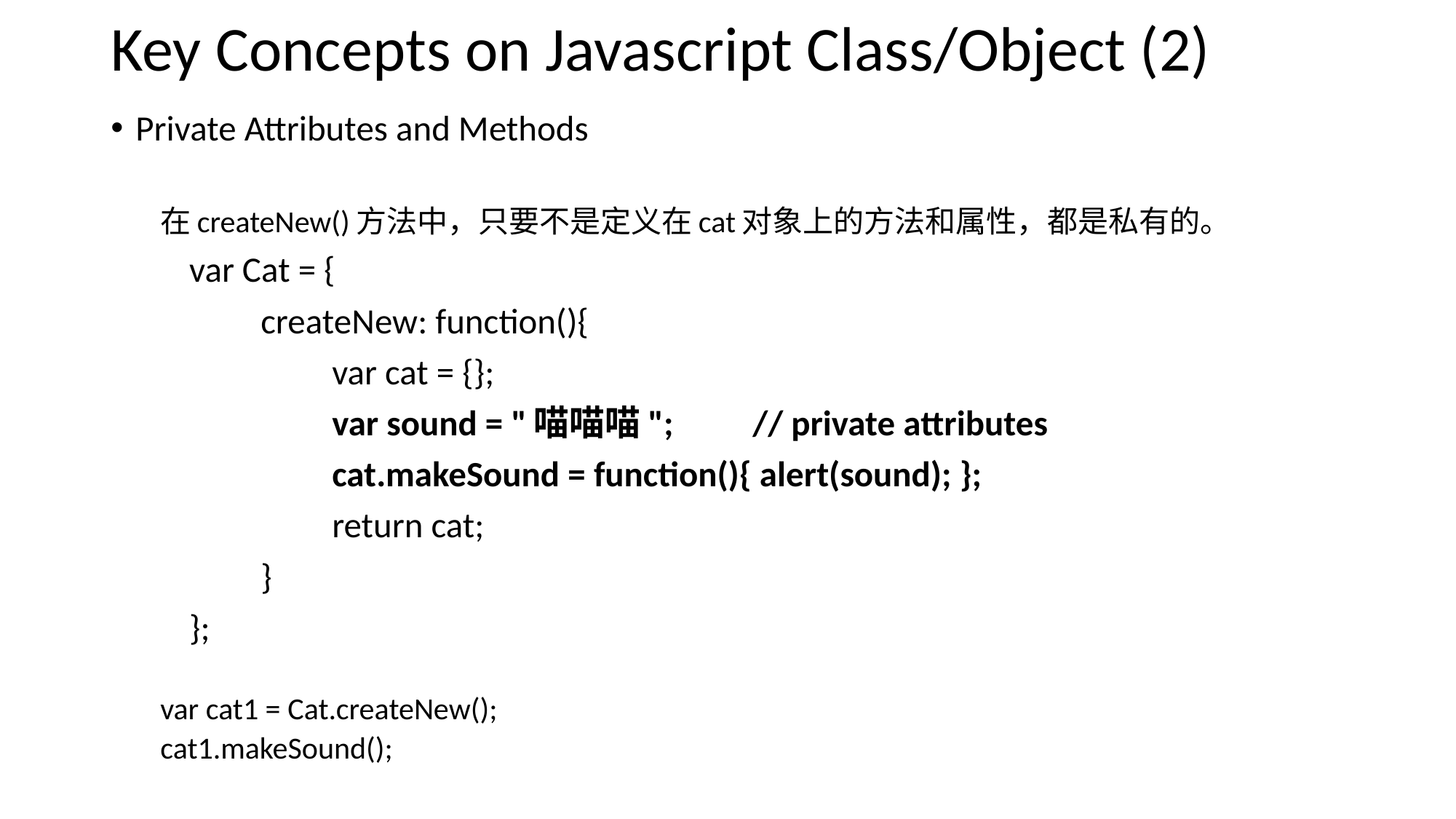

# Key Concepts on Javascript Class/Object (2)
Private Attributes and Methods

在createNew()方法中，只要不是定义在cat对象上的方法和属性，都是私有的。
　　var Cat = {
　　　　createNew: function(){
　　　　　　var cat = {};
　　　　　　var sound = "喵喵喵";	// private attributes
　　　　　　cat.makeSound = function(){ alert(sound); };
　　　　　　return cat;
　　　　}
　　};

var cat1 = Cat.createNew();
cat1.makeSound();